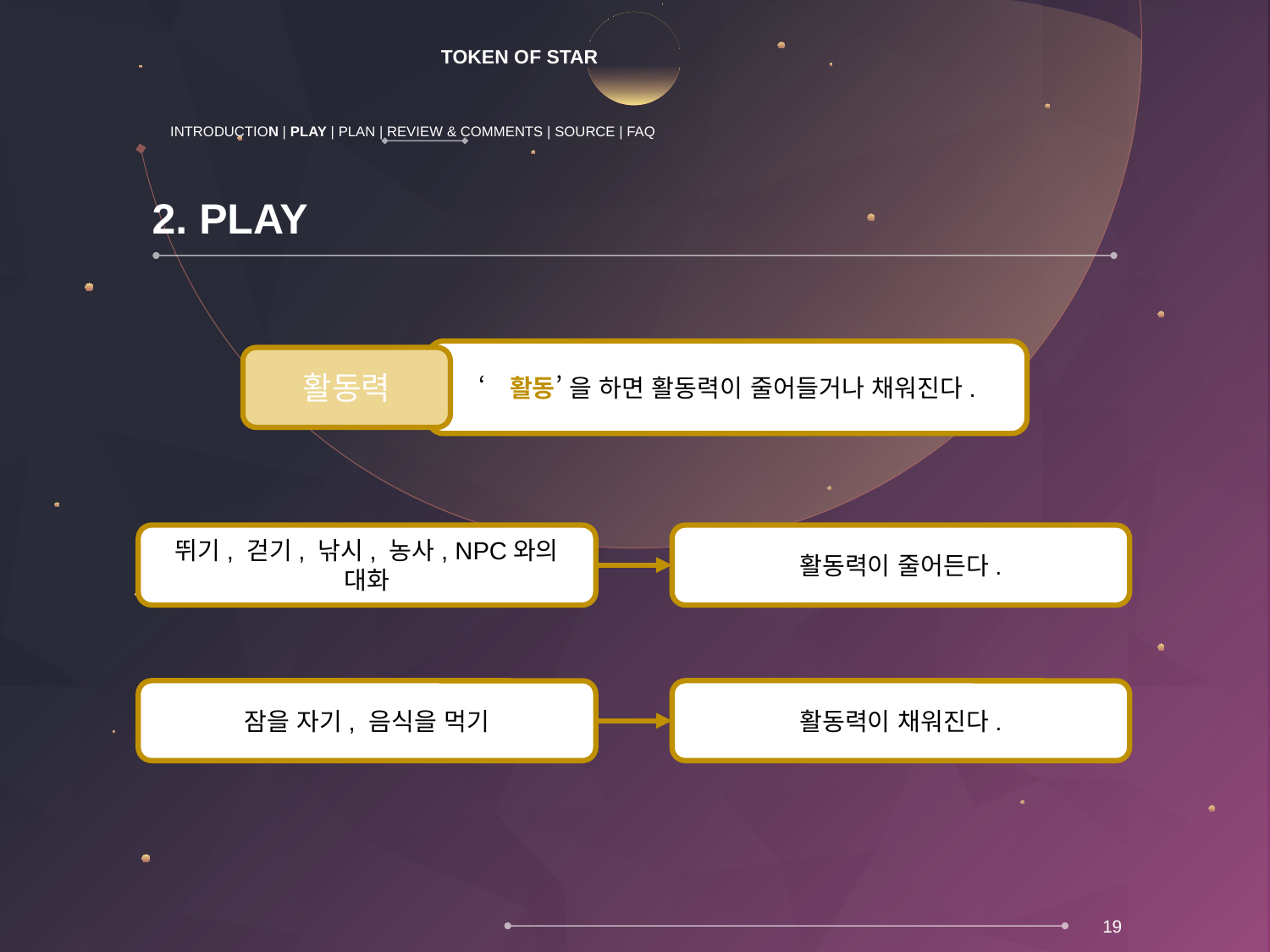

# TOKEN OF STAR
INTRODUCTION | PLAY | PLAN | REVIEW & COMMENTS | SOURCE | FAQ
2. PLAY
4. 주요 시스템
‘활동’ 을 하면 활동력이 줄어들거나 채워진다.
활동력
뛰기, 걷기, 낚시, 농사, NPC와의 대화
활동력이 줄어든다.
잠을 자기, 음식을 먹기
활동력이 채워진다.
19